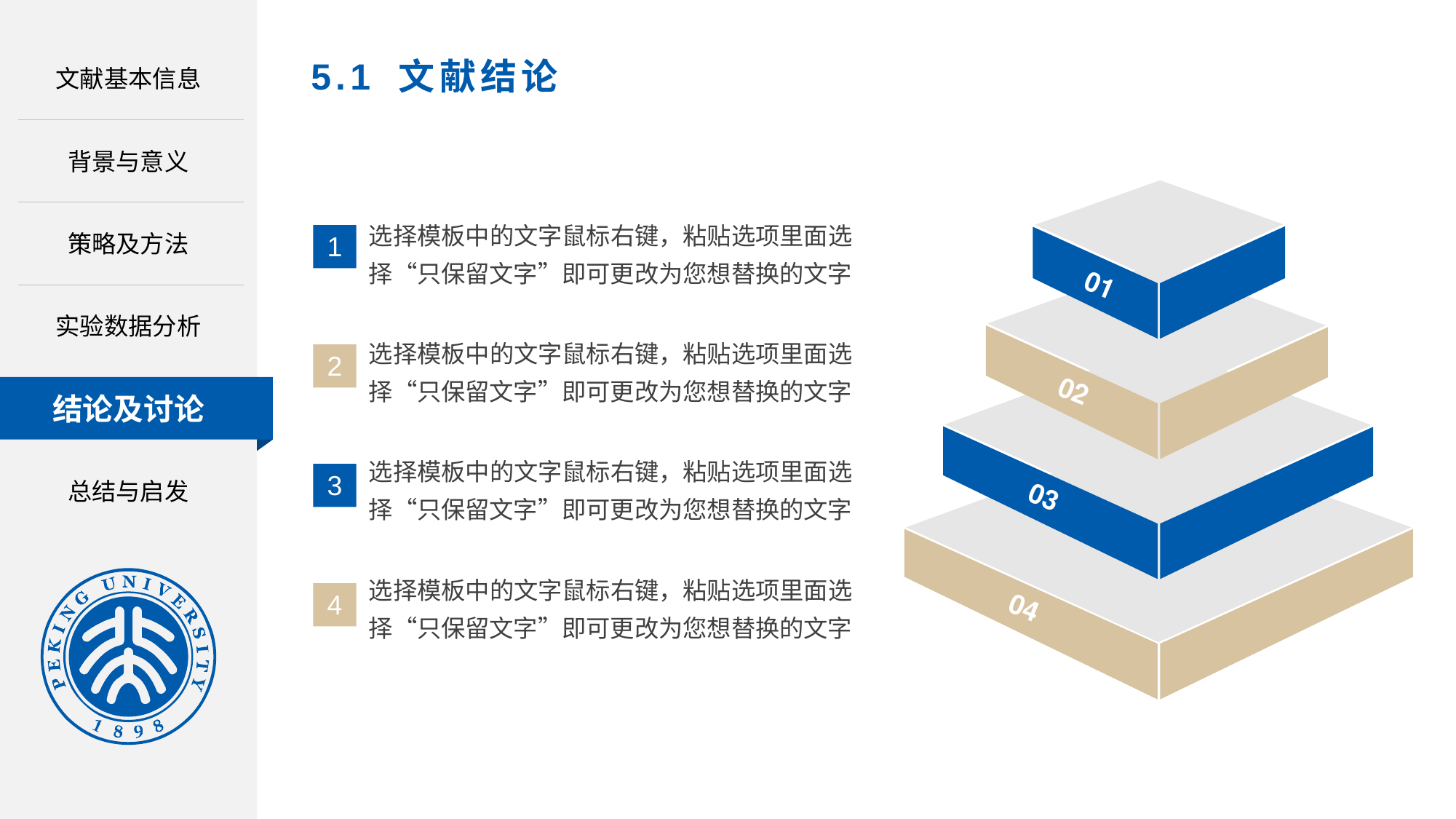

文献基本信息
# 5.1 文献结论
背景与意义

01

02

03

04
选择模板中的文字鼠标右键，粘贴选项里面选择“只保留文字”即可更改为您想替换的文字
1

选择模板中的文字鼠标右键，粘贴选项里面选择“只保留文字”即可更改为您想替换的文字
2

选择模板中的文字鼠标右键，粘贴选项里面选择“只保留文字”即可更改为您想替换的文字
3

选择模板中的文字鼠标右键，粘贴选项里面选择“只保留文字”即可更改为您想替换的文字
4

策略及方法
实验数据分析

结论及讨论
总结与启发